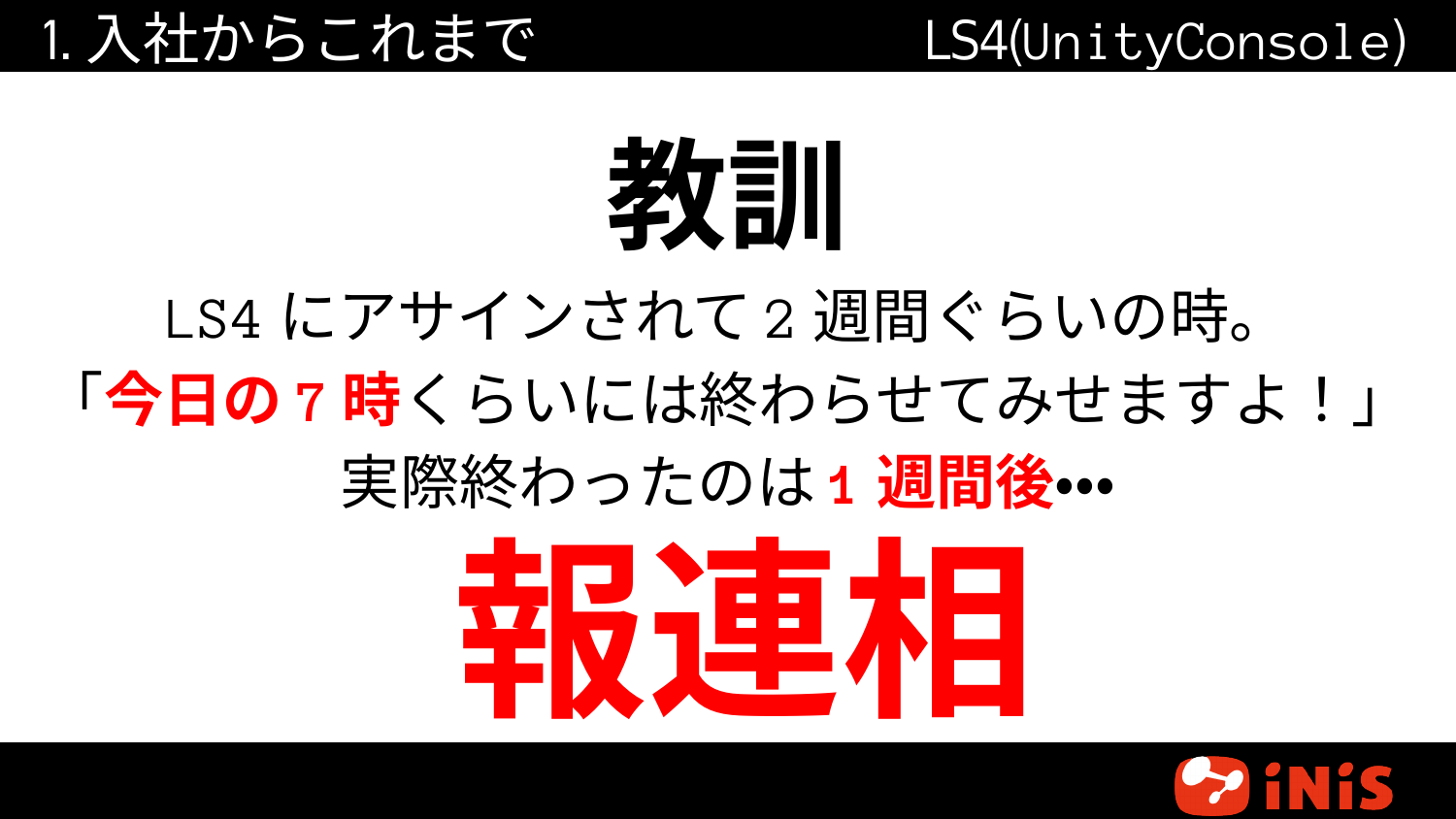

LS4(UnityConsole)
# 1.入社からこれまで
教訓
LS4にアサインされて2週間ぐらいの時。
「今日の7時くらいには終わらせてみせますよ！」
実際終わったのは1週間後・・・
報連相